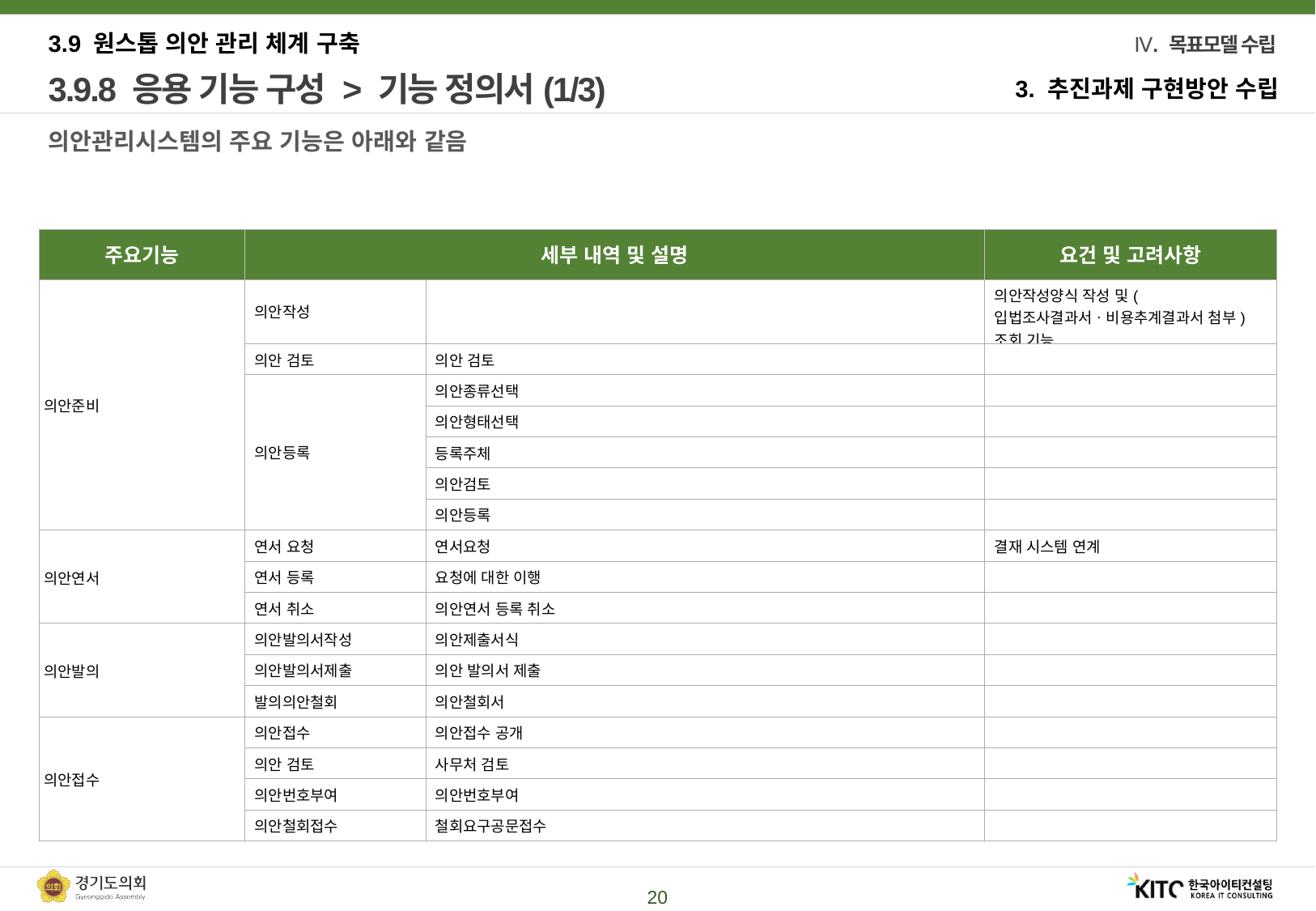

3.9 원스톱 의안 관리 체계 구축
# 3.9.8 응용 기능 구성 > 기능 정의서(1/3)
3. 추진과제 구현방안 수립
의안관리시스템의 주요 기능은 아래와 같음
| 주요기능 | 세부 내역 및 설명 |  | 요건 및 고려사항 |
| --- | --- | --- | --- |
| 의안준비 | 의안작성 |  | 의안작성양식 작성 및(입법조사결과서ㆍ비용추계결과서 첨부) 조회 기능 |
|  | 의안 검토 | 의안 검토 |  |
|  | 의안등록 | 의안종류선택 |  |
|  |  | 의안형태선택 |  |
|  |  | 등록주체 |  |
|  |  | 의안검토 |  |
|  |  | 의안등록 |  |
| 의안연서 | 연서 요청 | 연서요청 | 결재 시스템 연계 |
|  | 연서 등록 | 요청에 대한 이행 |  |
|  | 연서 취소 | 의안연서 등록 취소 |  |
| 의안발의 | 의안발의서작성 | 의안제출서식 |  |
|  | 의안발의서제출 | 의안 발의서 제출 |  |
|  | 발의의안철회 | 의안철회서 |  |
| 의안접수 | 의안접수 | 의안접수 공개 |  |
|  | 의안 검토 | 사무처 검토 |  |
|  | 의안번호부여 | 의안번호부여 |  |
|  | 의안철회접수 | 철회요구공문접수 |  |